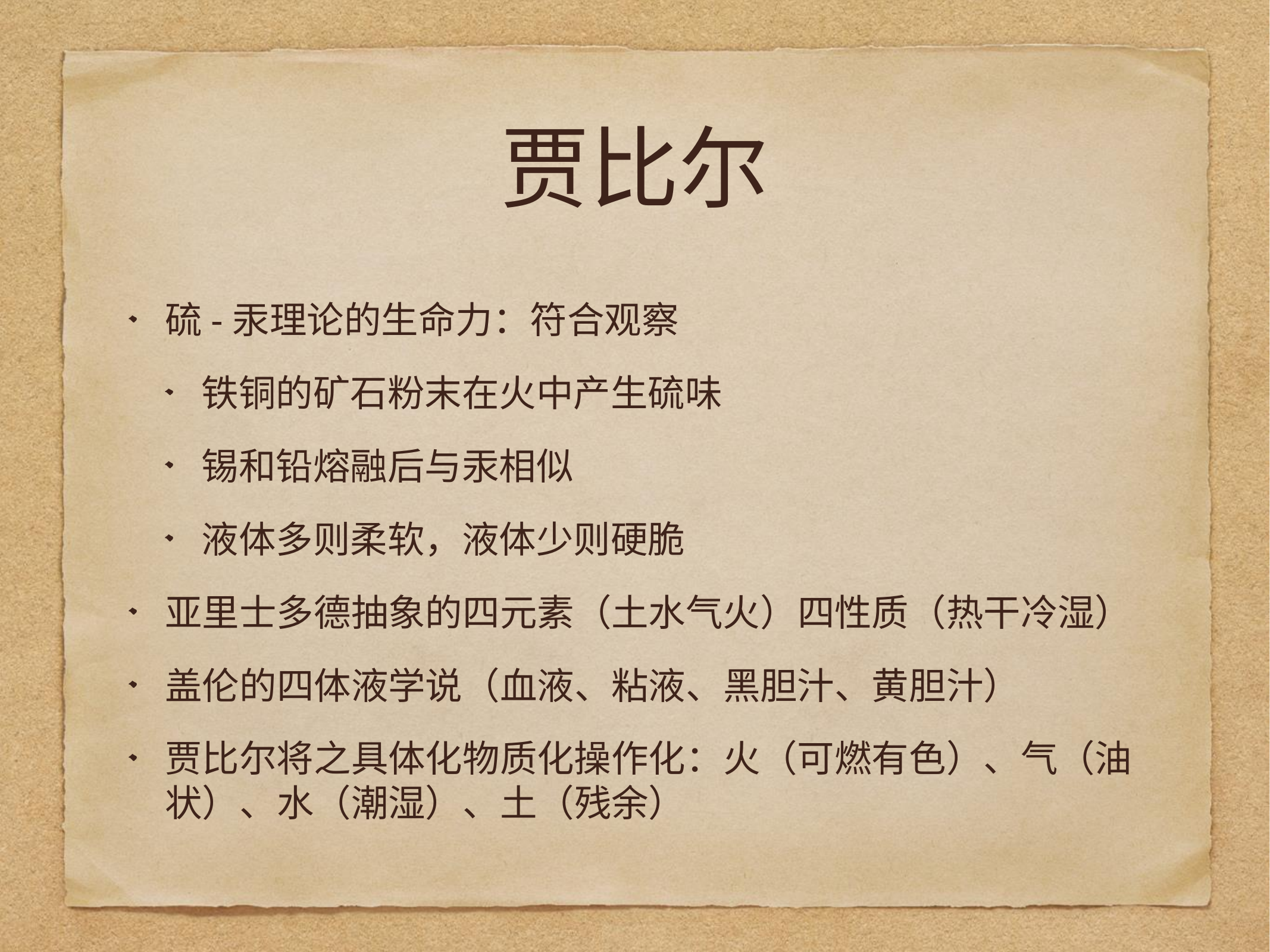

# 贾比尔
硫-汞理论的生命力：符合观察
铁铜的矿石粉末在火中产生硫味
锡和铅熔融后与汞相似
液体多则柔软，液体少则硬脆
亚里士多德抽象的四元素（土水气火）四性质（热干冷湿）
盖伦的四体液学说（血液、粘液、黑胆汁、黄胆汁）
贾比尔将之具体化物质化操作化：火（可燃有色）、气（油状）、水（潮湿）、土（残余）